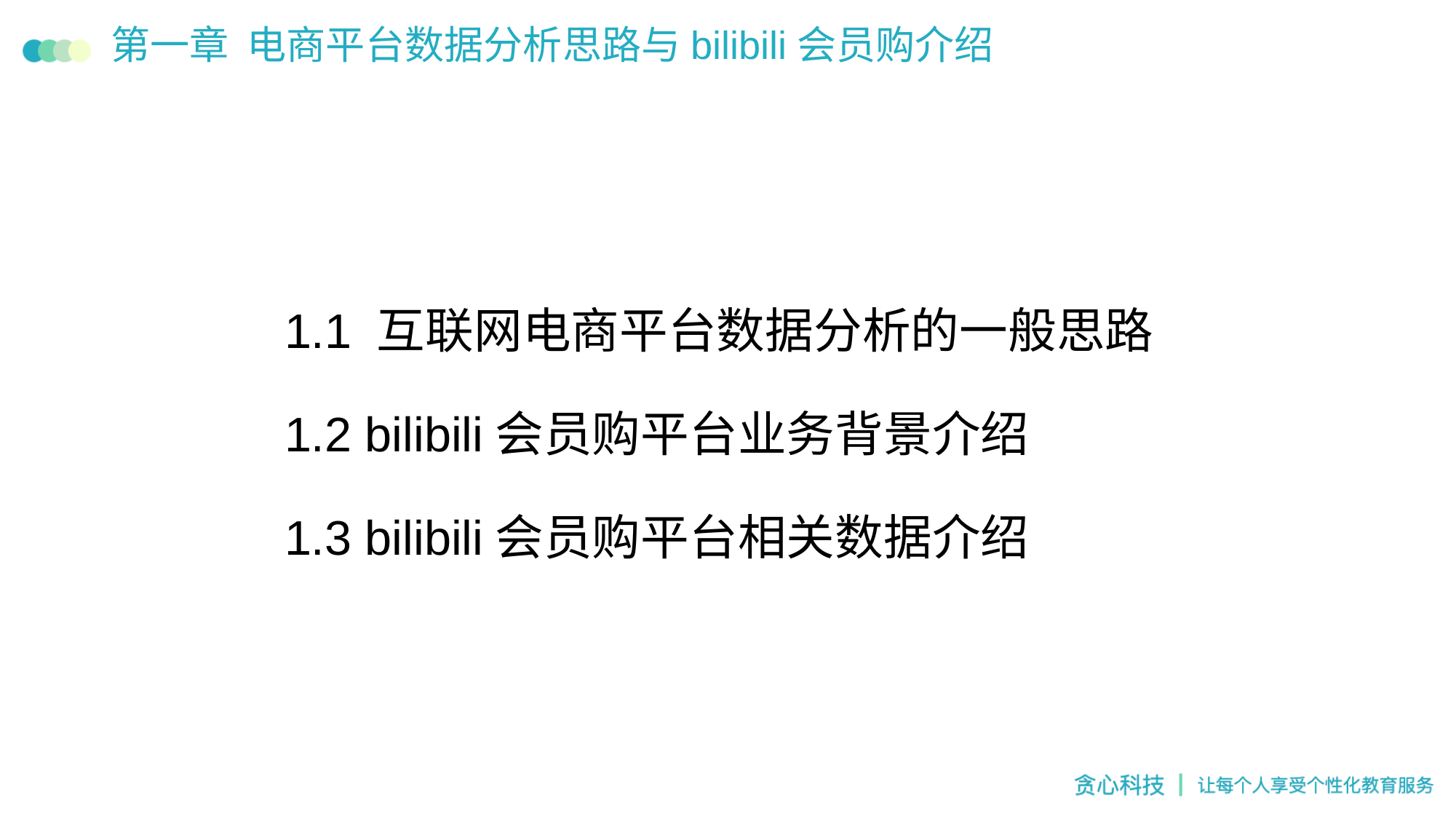

# 第一章  电商平台数据分析思路与bilibili会员购介绍
1.1 互联网电商平台数据分析的一般思路
1.2 bilibili会员购平台业务背景介绍
1.3 bilibili会员购平台相关数据介绍